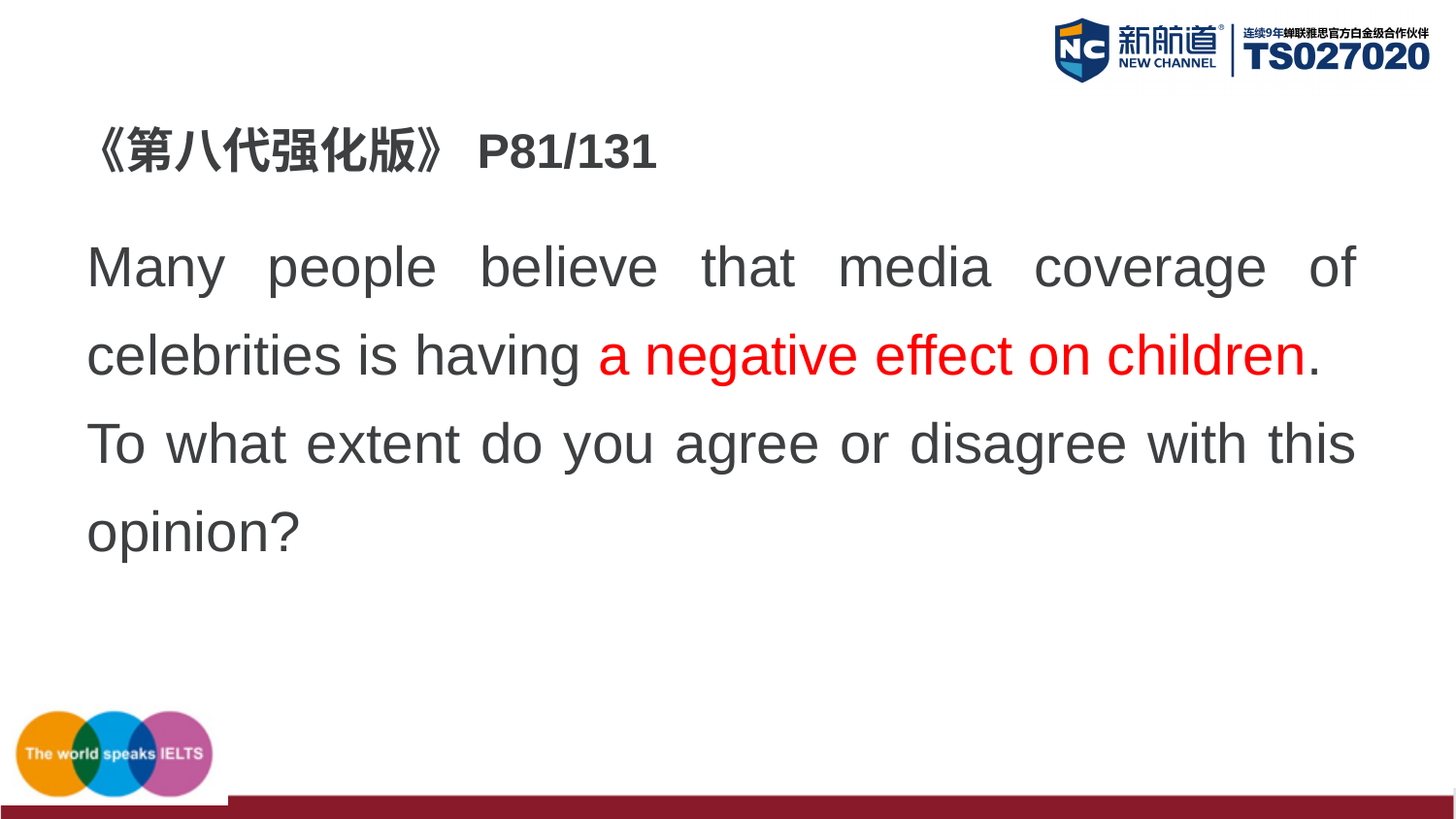

《第八代强化版》P81/131
Many people believe that media coverage of celebrities is having a negative effect on children.
To what extent do you agree or disagree with this opinion?